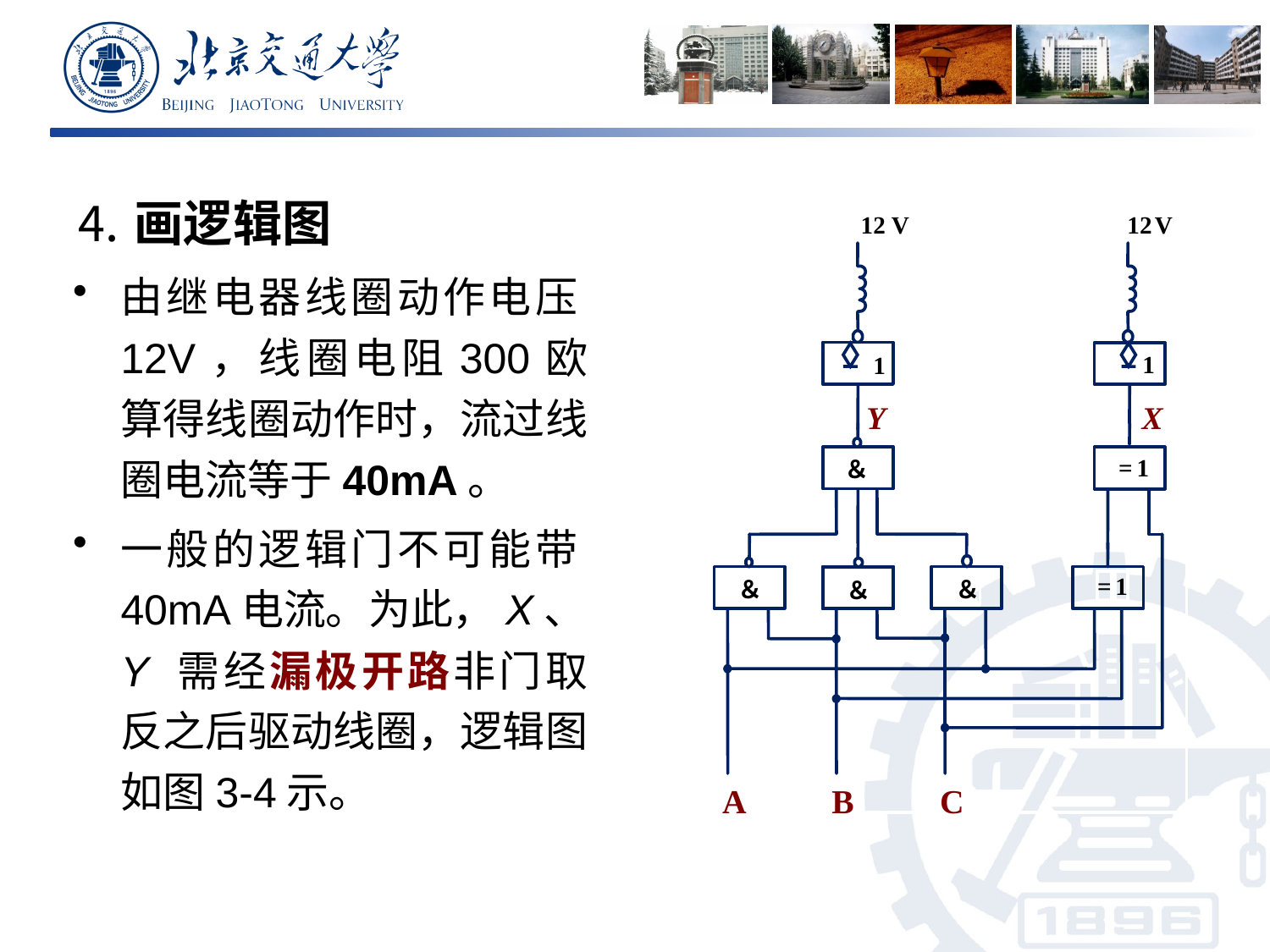

⒋画逻辑图
由继电器线圈动作电压12V，线圈电阻300欧算得线圈动作时，流过线圈电流等于40mA。
一般的逻辑门不可能带40mA电流。为此，X、Y 需经漏极开路非门取反之后驱动线圈，逻辑图如图3-4示。
12
V
12
V

1
1

Y
X

=
1
＆

=
1
＆
＆
＆

A
B
C